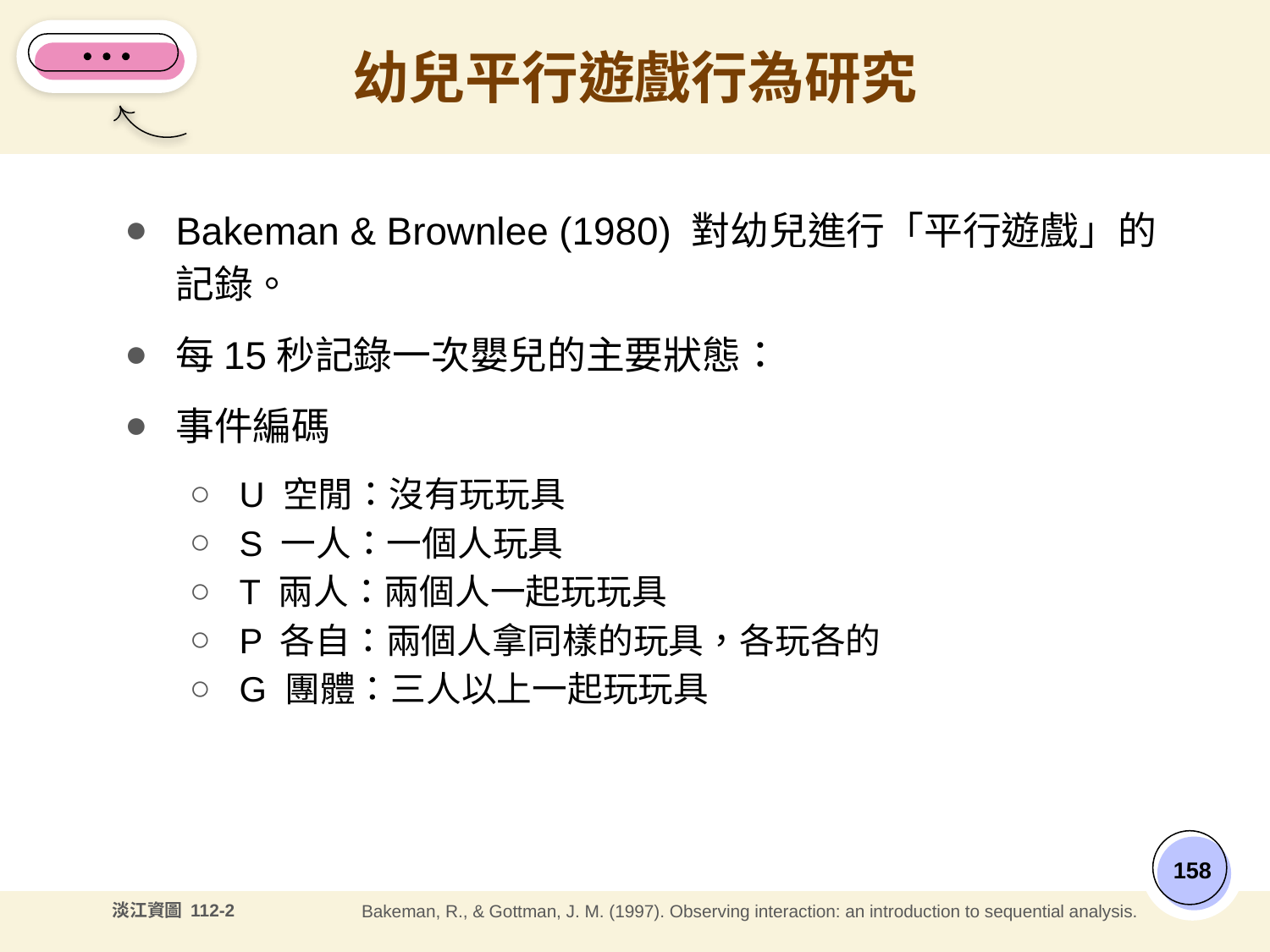

# 幼兒平行遊戲行為研究
Bakeman & Brownlee (1980) 對幼兒進行「平行遊戲」的記錄。
每15秒記錄一次嬰兒的主要狀態：
事件編碼
U 空閒：沒有玩玩具
S 一人：一個人玩具
T 兩人：兩個人一起玩玩具
P 各自：兩個人拿同樣的玩具，各玩各的
G 團體：三人以上一起玩玩具
158
Bakeman, R., & Gottman, J. M. (1997). Observing interaction: an introduction to sequential analysis.